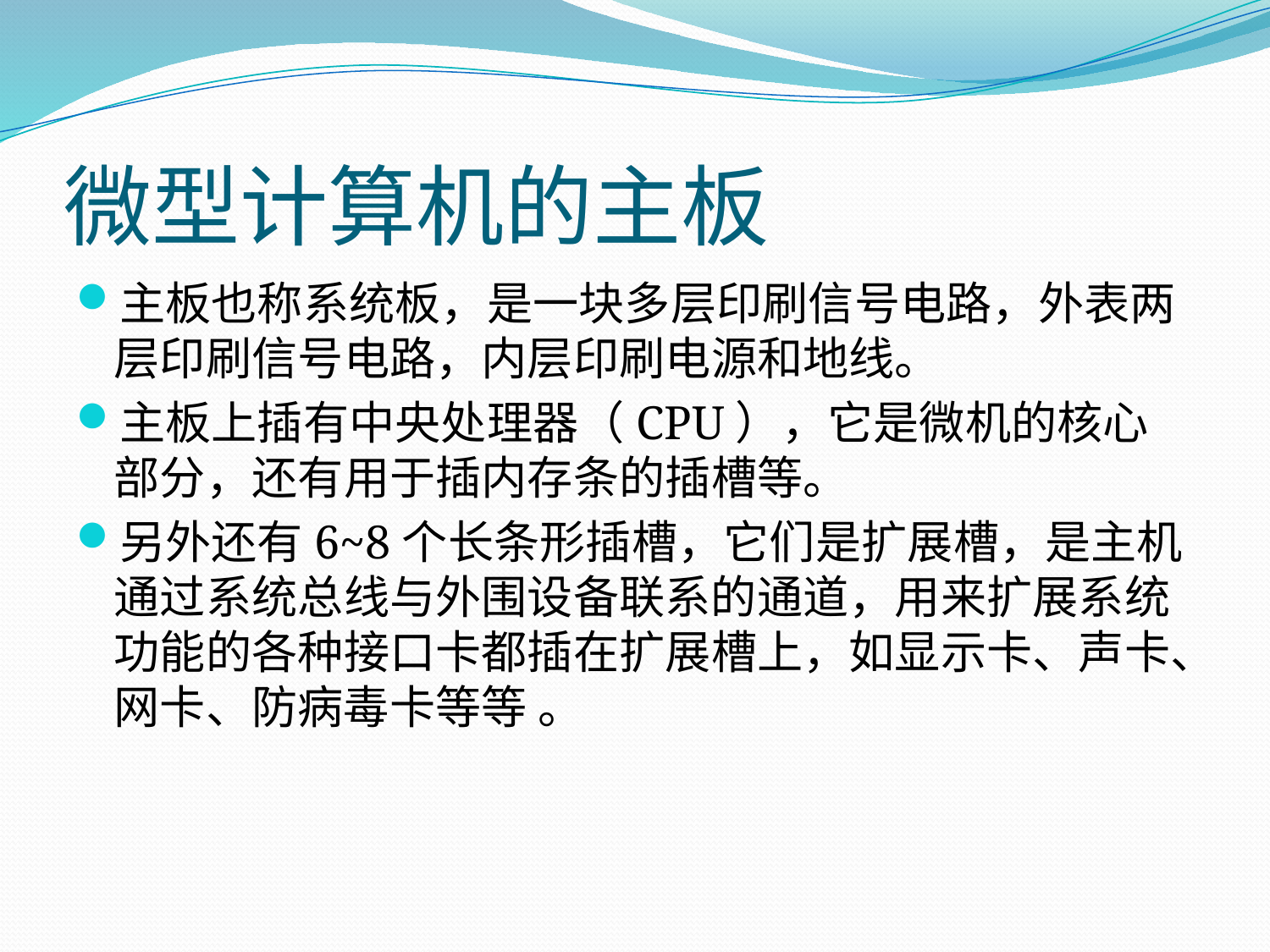

# 微型计算机的主板
主板也称系统板，是一块多层印刷信号电路，外表两层印刷信号电路，内层印刷电源和地线。
主板上插有中央处理器（CPU），它是微机的核心部分，还有用于插内存条的插槽等。
另外还有6~8个长条形插槽，它们是扩展槽，是主机通过系统总线与外围设备联系的通道，用来扩展系统功能的各种接口卡都插在扩展槽上，如显示卡、声卡、网卡、防病毒卡等等 。